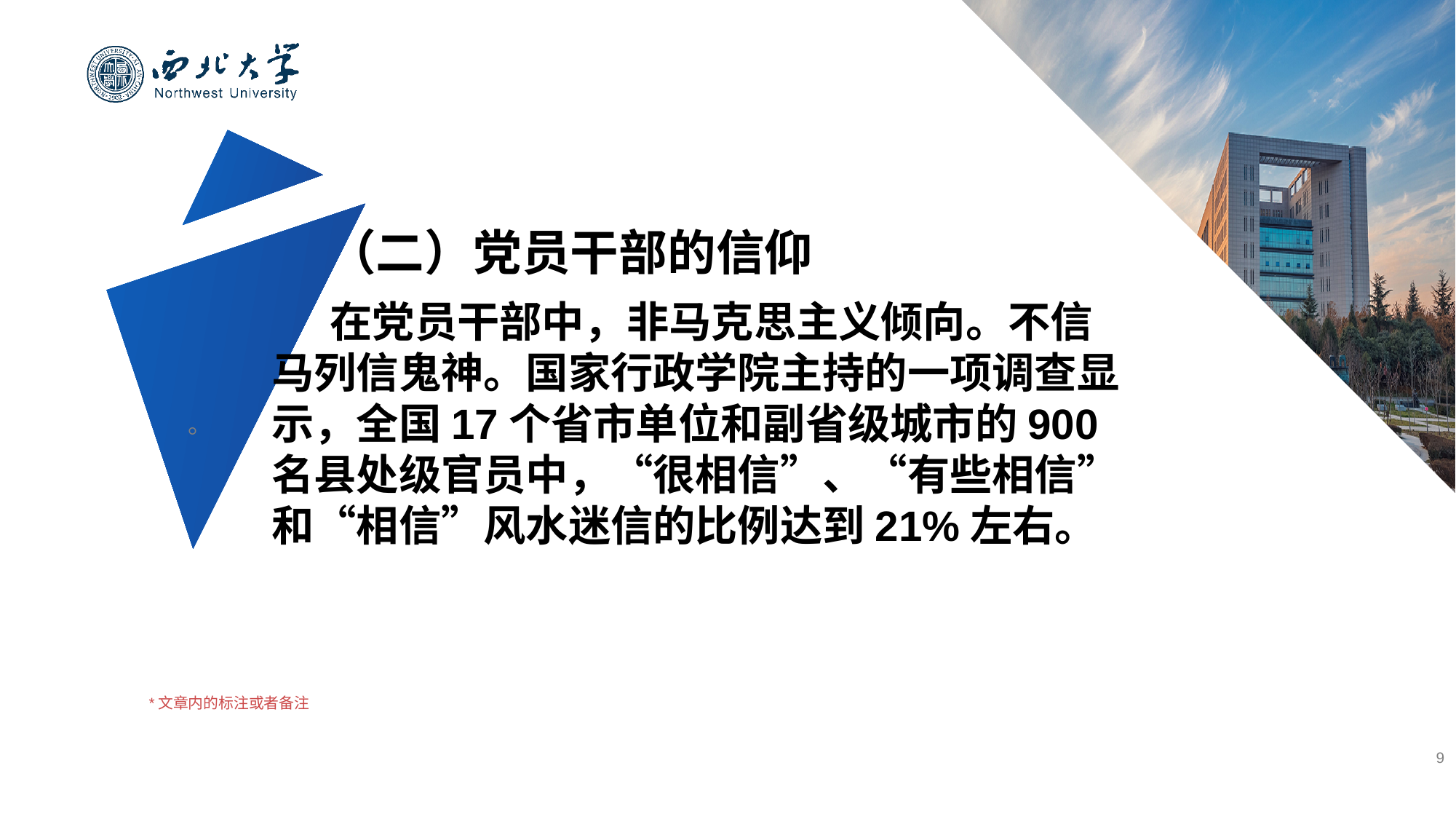

。

    （二）党员干部的信仰
     在党员干部中，非马克思主义倾向。不信马列信鬼神。国家行政学院主持的一项调查显示，全国17个省市单位和副省级城市的900名县处级官员中，“很相信”、“有些相信”和“相信”风水迷信的比例达到21%左右。
#
*文章内的标注或者备注
9